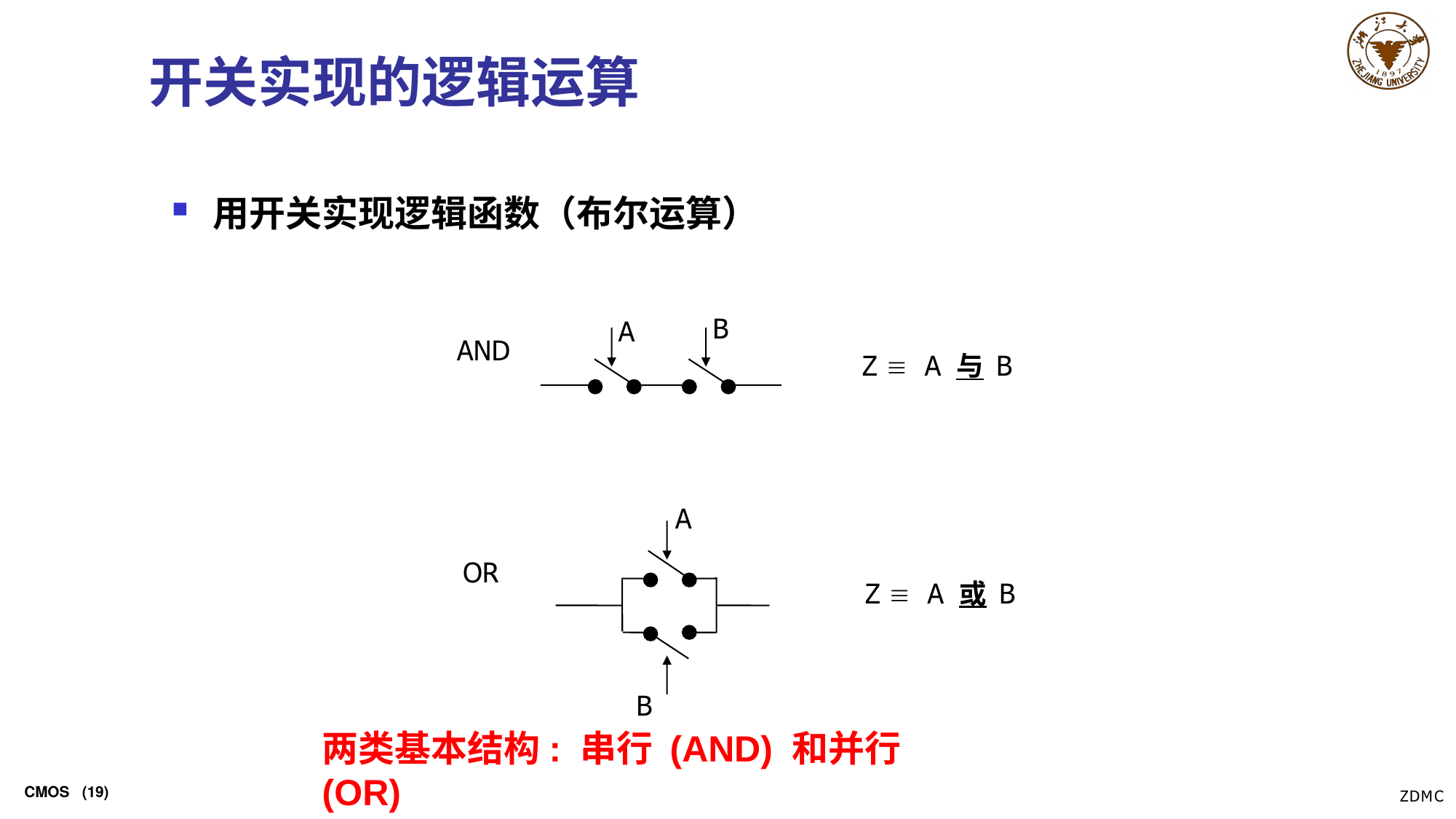

# 开关实现的逻辑运算
用开关实现逻辑函数（布尔运算）
B
A
AND

Z ≡  A 与 B

A

OR

Z ≡  A 或 B

B
两类基本结构: 串行 (AND) 和并行 (OR)